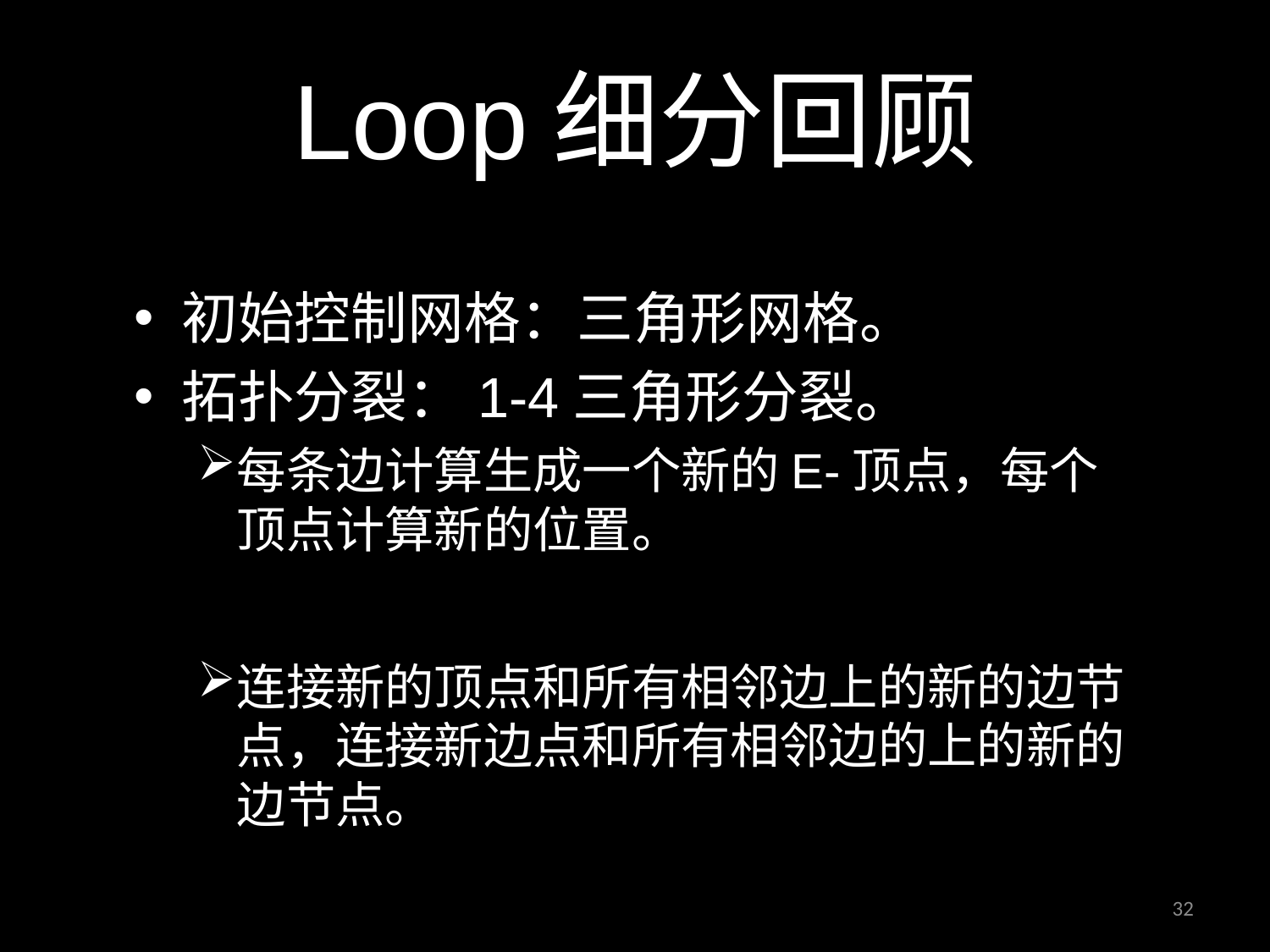

# Loop细分回顾
初始控制网格：三角形网格。
拓扑分裂：1-4三角形分裂。
每条边计算生成一个新的E-顶点，每个顶点计算新的位置。

连接新的顶点和所有相邻边上的新的边节点，连接新边点和所有相邻边的上的新的边节点。
32